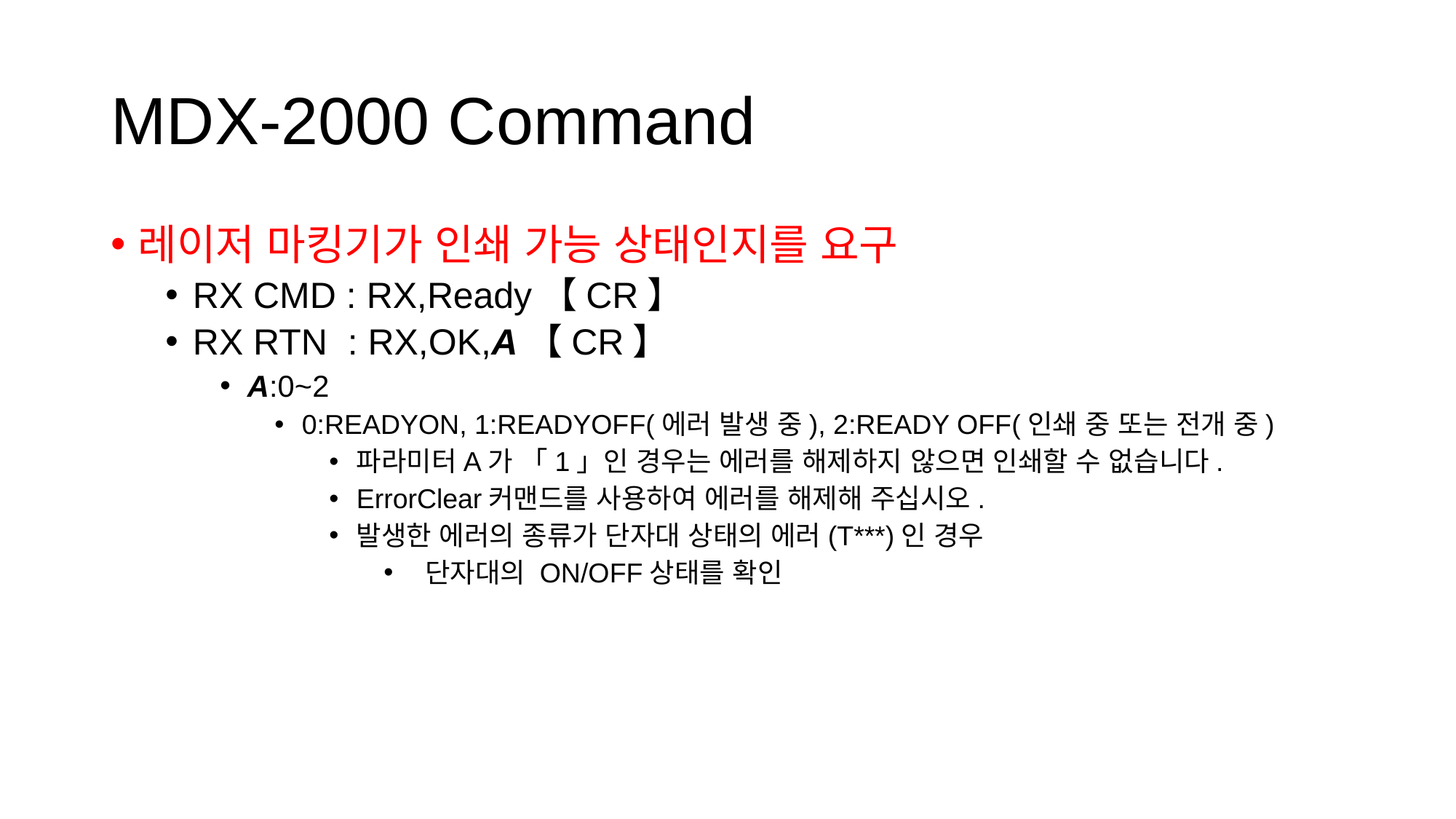

# MDX-2000 Command
레이저 마킹기가 인쇄 가능 상태인지를 요구
RX CMD : RX,Ready【CR】
RX RTN  : RX,OK,A【CR】
A:0~2
0:READYON, 1:READYOFF(에러 발생 중), 2:READY OFF(인쇄 중 또는 전개 중)
파라미터A가 「1」인 경우는 에러를 해제하지 않으면 인쇄할 수 없습니다.
ErrorClear커맨드를 사용하여 에러를 해제해 주십시오.
발생한 에러의 종류가 단자대 상태의 에러(T***)인 경우
 단자대의 ON/OFF상태를 확인